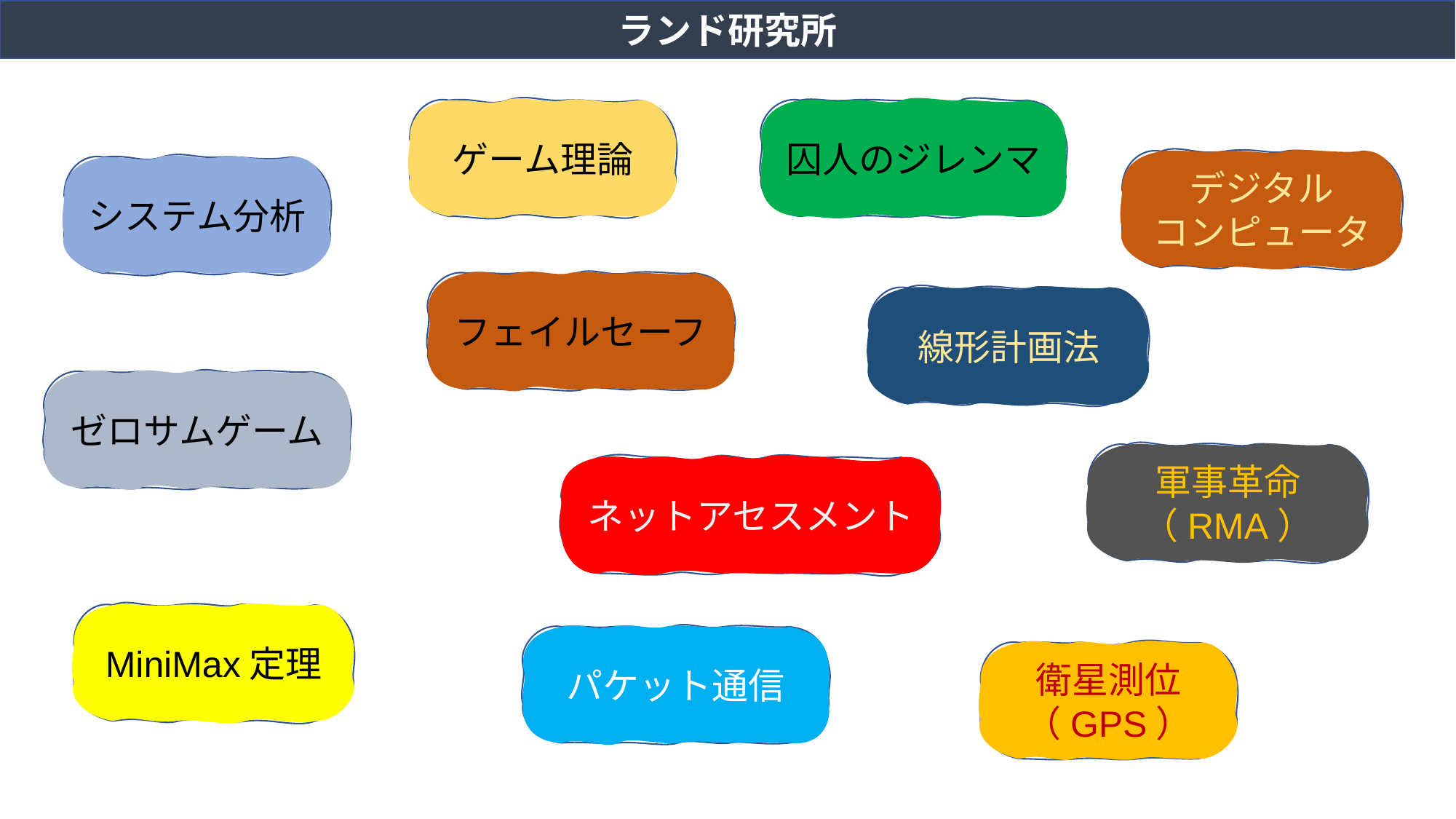

ランド研究所
ゲーム理論
囚人のジレンマ
デジタル
コンピュータ
システム分析
フェイルセーフ
線形計画法
ゼロサムゲーム
軍事革命
（RMA）
ネットアセスメント
MiniMax定理
パケット通信
衛星測位
（GPS）